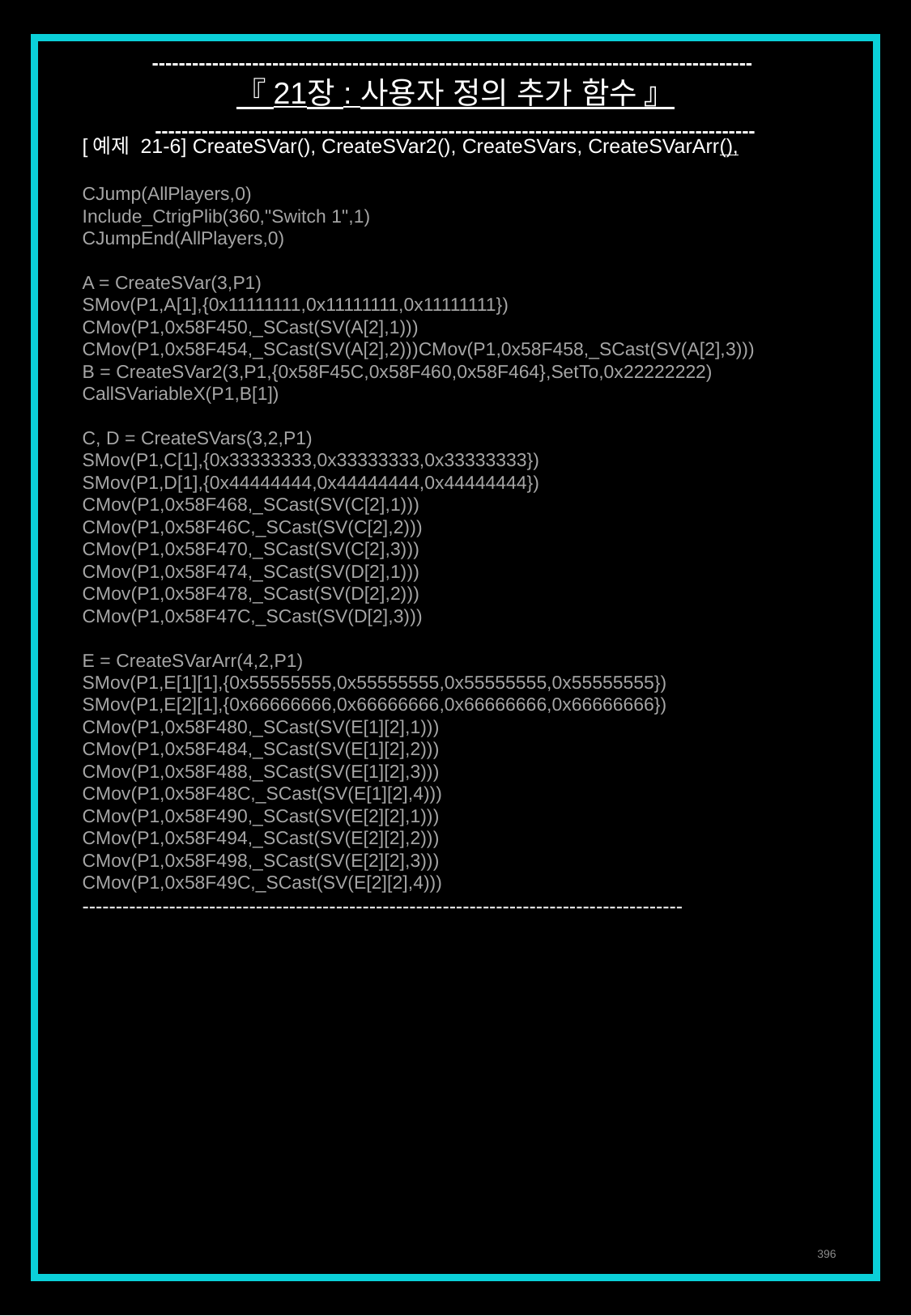

------------------------------------------------------------------------------------------
『 21장 : 사용자 정의 추가 함수 』
------------------------------------------------------------------------------------------
[예제 21-6] CreateSVar(), CreateSVar2(), CreateSVars, CreateSVarArr(),

CJump(AllPlayers,0)
Include_CtrigPlib(360,"Switch 1",1)
CJumpEnd(AllPlayers,0)

A = CreateSVar(3,P1)
SMov(P1,A[1],{0x11111111,0x11111111,0x11111111})
CMov(P1,0x58F450,_SCast(SV(A[2],1)))
CMov(P1,0x58F454,_SCast(SV(A[2],2)))CMov(P1,0x58F458,_SCast(SV(A[2],3)))
B = CreateSVar2(3,P1,{0x58F45C,0x58F460,0x58F464},SetTo,0x22222222)
CallSVariableX(P1,B[1])

C, D = CreateSVars(3,2,P1)
SMov(P1,C[1],{0x33333333,0x33333333,0x33333333})
SMov(P1,D[1],{0x44444444,0x44444444,0x44444444})
CMov(P1,0x58F468,_SCast(SV(C[2],1)))
CMov(P1,0x58F46C,_SCast(SV(C[2],2)))
CMov(P1,0x58F470,_SCast(SV(C[2],3)))
CMov(P1,0x58F474,_SCast(SV(D[2],1)))
CMov(P1,0x58F478,_SCast(SV(D[2],2)))
CMov(P1,0x58F47C,_SCast(SV(D[2],3)))

E = CreateSVarArr(4,2,P1)
SMov(P1,E[1][1],{0x55555555,0x55555555,0x55555555,0x55555555})
SMov(P1,E[2][1],{0x66666666,0x66666666,0x66666666,0x66666666})
CMov(P1,0x58F480,_SCast(SV(E[1][2],1)))
CMov(P1,0x58F484,_SCast(SV(E[1][2],2)))
CMov(P1,0x58F488,_SCast(SV(E[1][2],3)))
CMov(P1,0x58F48C,_SCast(SV(E[1][2],4)))
CMov(P1,0x58F490,_SCast(SV(E[2][2],1)))
CMov(P1,0x58F494,_SCast(SV(E[2][2],2)))
CMov(P1,0x58F498,_SCast(SV(E[2][2],3)))
CMov(P1,0x58F49C,_SCast(SV(E[2][2],4)))
------------------------------------------------------------------------------------------
396